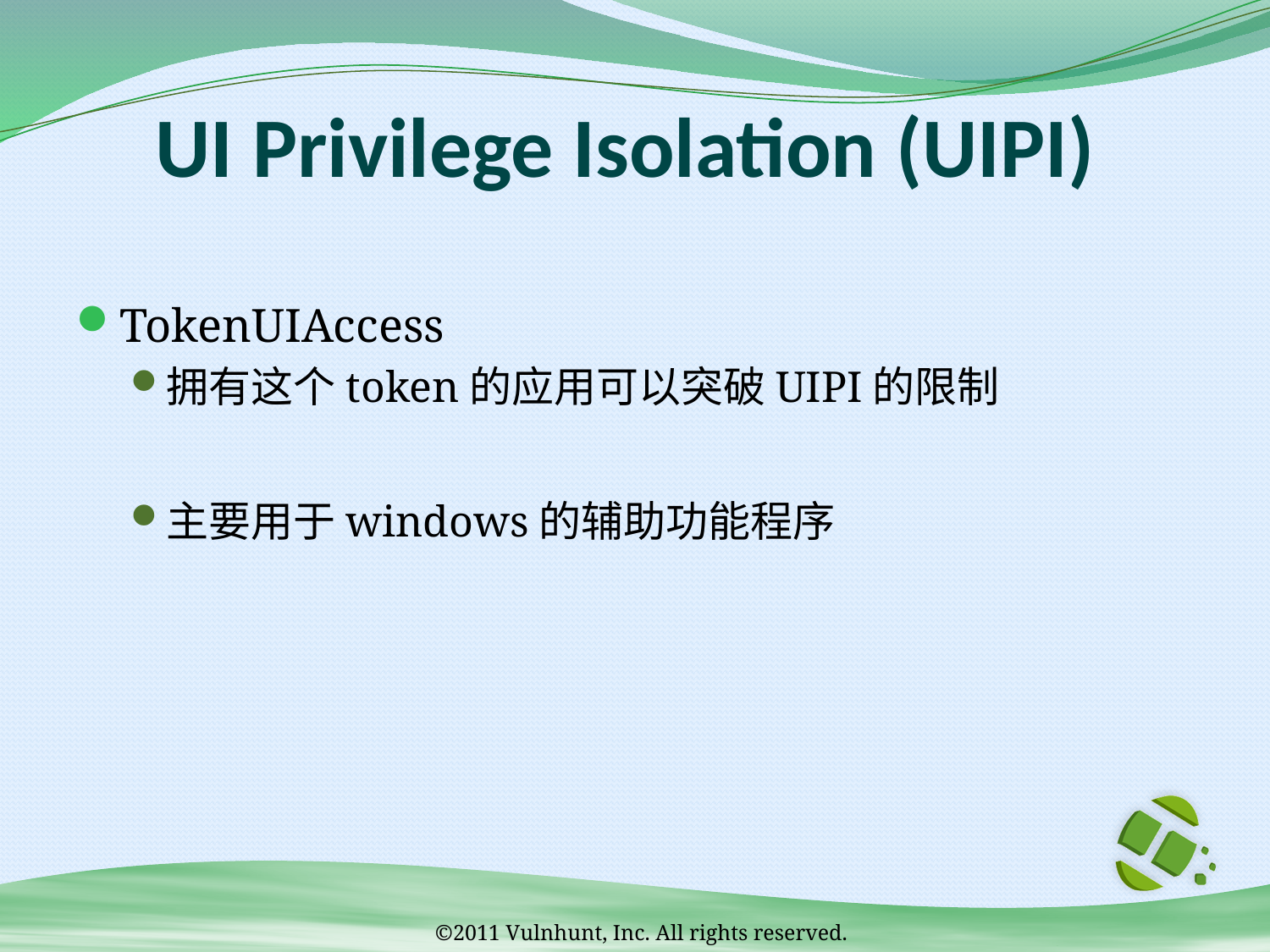

# UI Privilege Isolation (UIPI)

TokenUIAccess
拥有这个token的应用可以突破UIPI的限制

主要用于windows的辅助功能程序